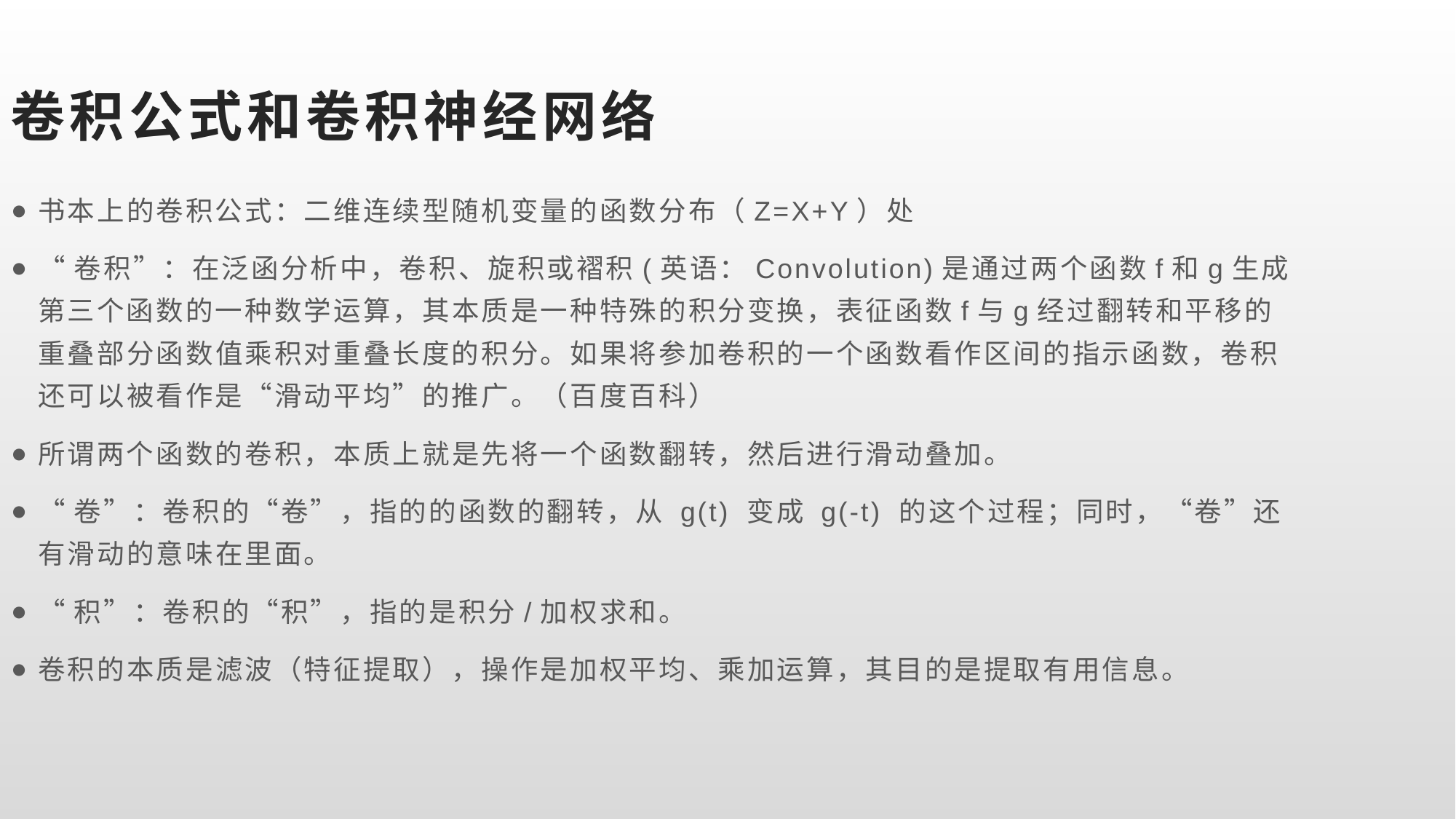

卷积公式和卷积神经网络
书本上的卷积公式：二维连续型随机变量的函数分布（Z=X+Y）处
“卷积”：在泛函分析中，卷积、旋积或褶积(英语：Convolution)是通过两个函数f和g生成第三个函数的一种数学运算，其本质是一种特殊的积分变换，表征函数f与g经过翻转和平移的重叠部分函数值乘积对重叠长度的积分。如果将参加卷积的一个函数看作区间的指示函数，卷积还可以被看作是“滑动平均”的推广。（百度百科）
所谓两个函数的卷积，本质上就是先将一个函数翻转，然后进行滑动叠加。
“卷”：卷积的“卷”，指的的函数的翻转，从 g(t) 变成 g(-t) 的这个过程；同时，“卷”还有滑动的意味在里面。
“积”：卷积的“积”，指的是积分/加权求和。
卷积的本质是滤波（特征提取），操作是加权平均、乘加运算，其目的是提取有用信息。